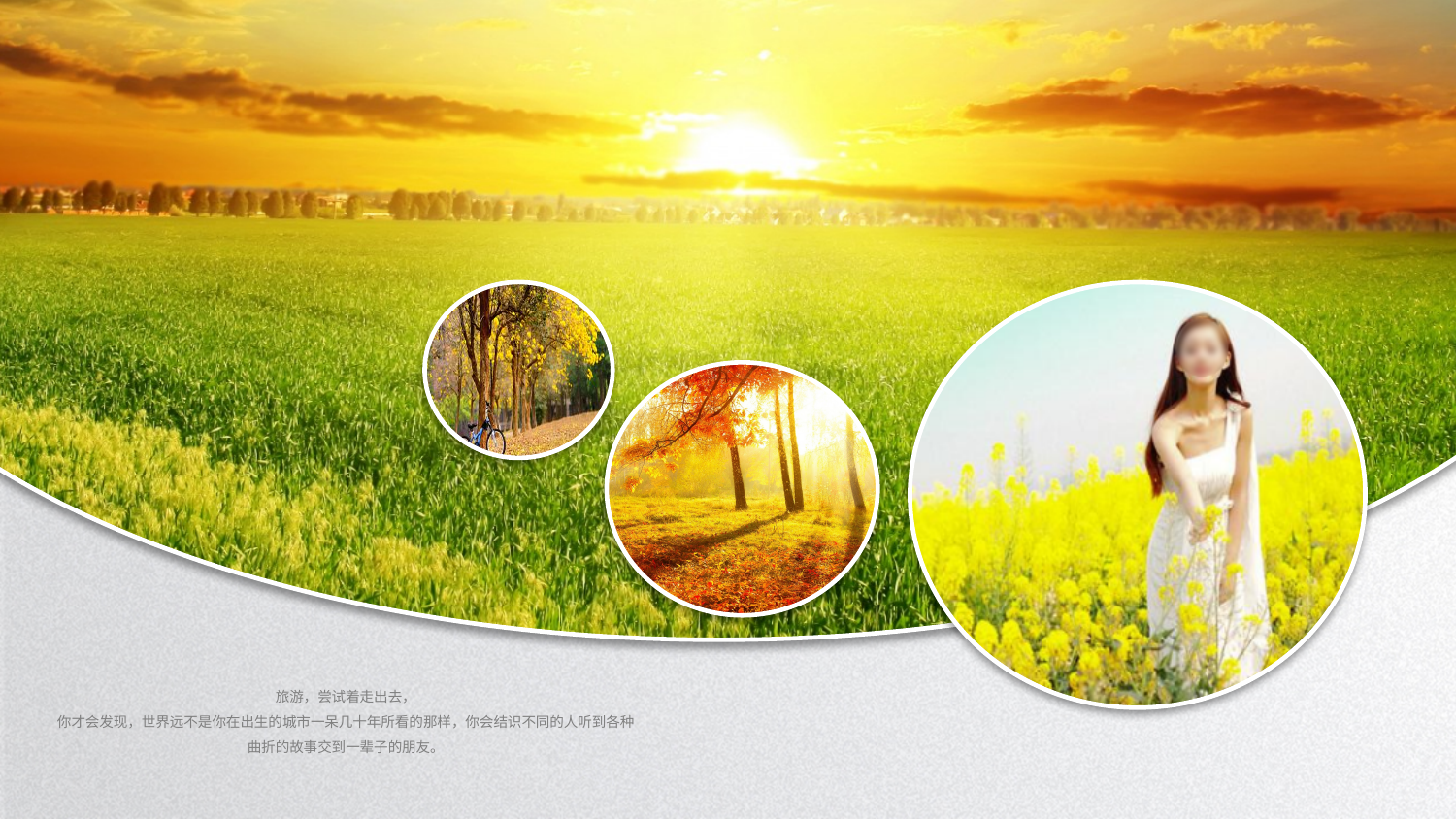

旅游，尝试着走出去，
你才会发现，世界远不是你在出生的城市一呆几十年所看的那样，你会结识不同的人听到各种曲折的故事交到一辈子的朋友。